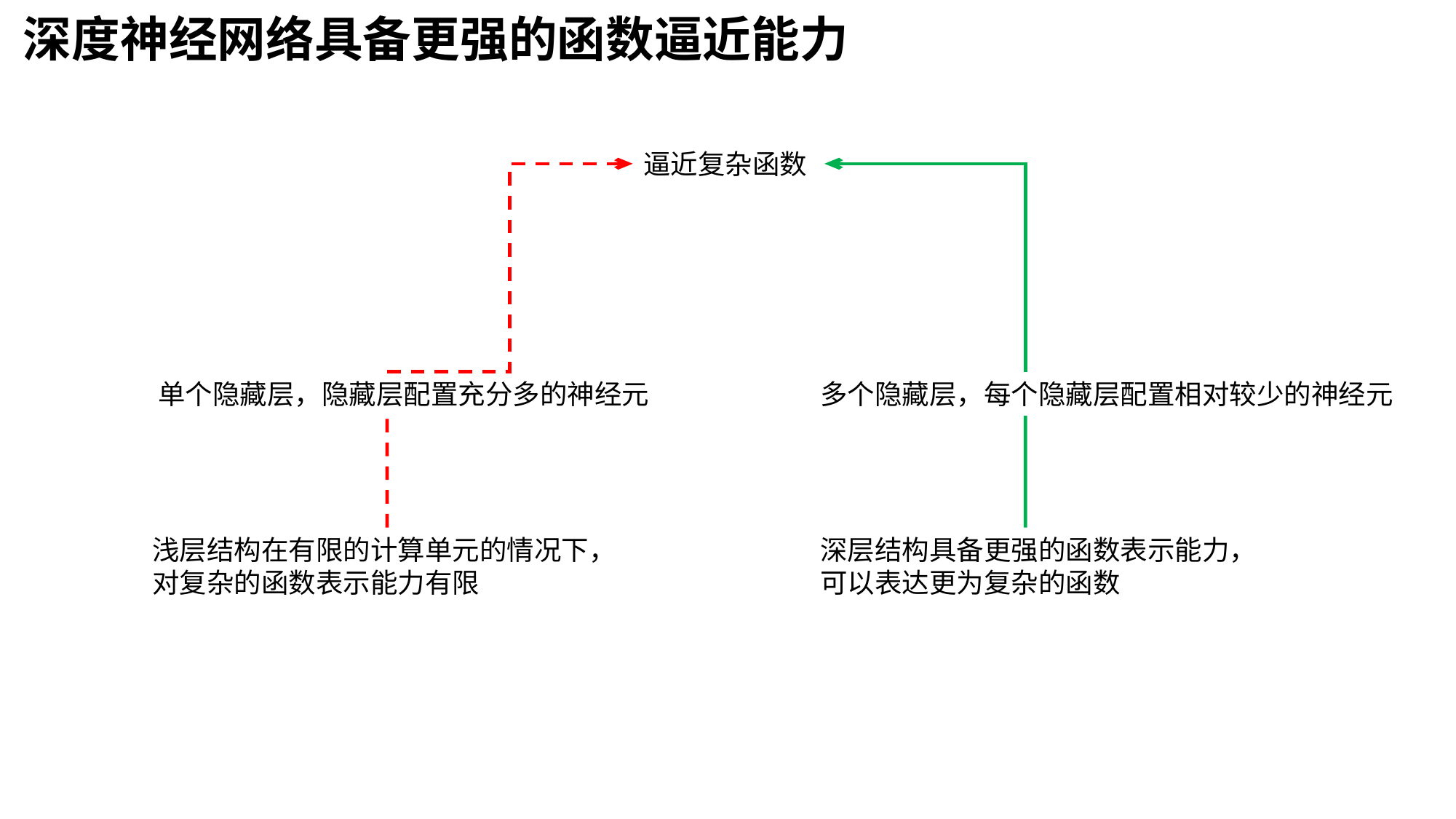

深度神经网络具备更强的函数逼近能力
逼近复杂函数
单个隐藏层，隐藏层配置充分多的神经元
多个隐藏层，每个隐藏层配置相对较少的神经元
浅层结构在有限的计算单元的情况下，对复杂的函数表示能力有限
深层结构具备更强的函数表示能力，可以表达更为复杂的函数